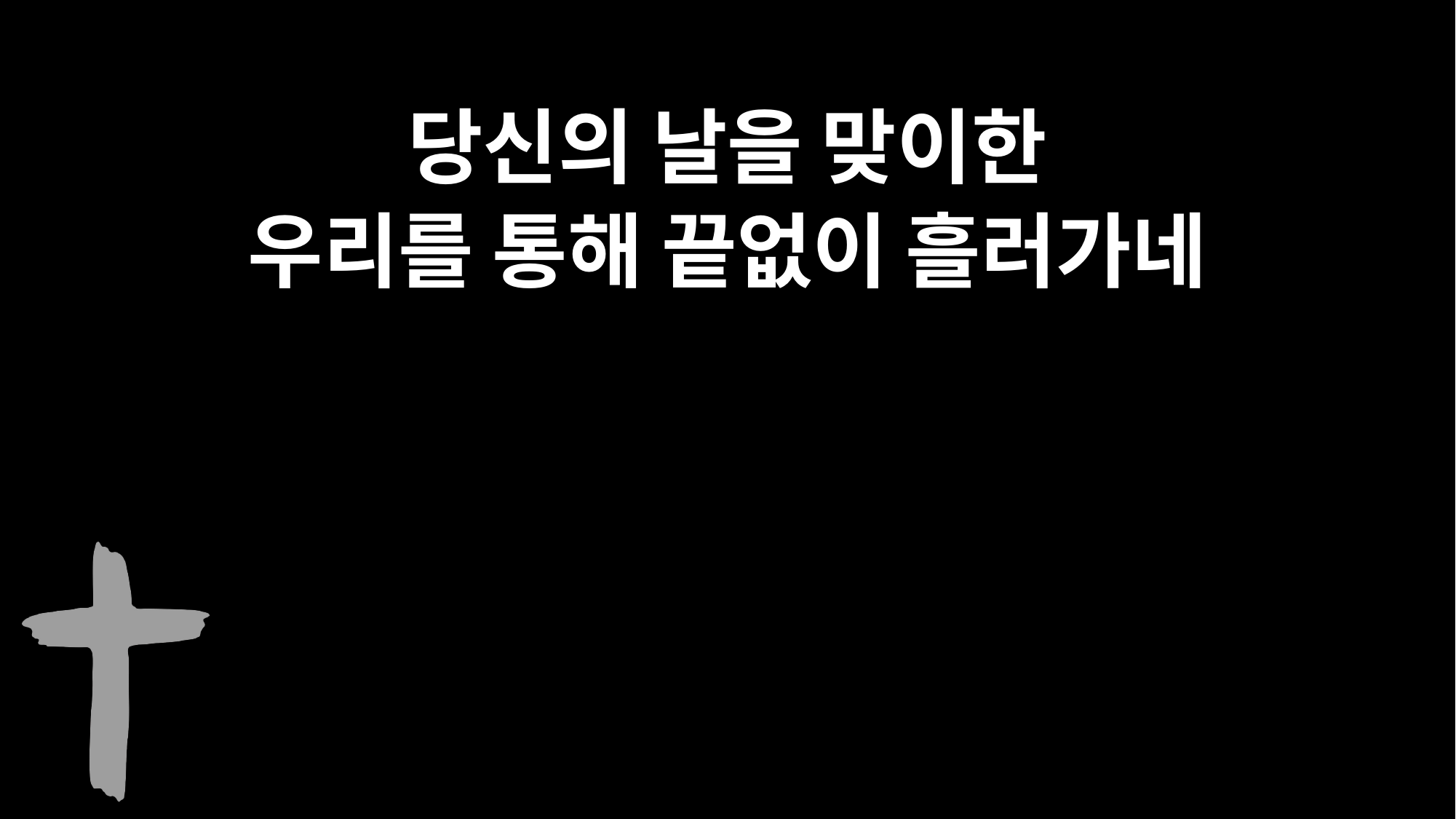

당신의 날을 맞이한
우리를 통해 끝없이 흘러가네